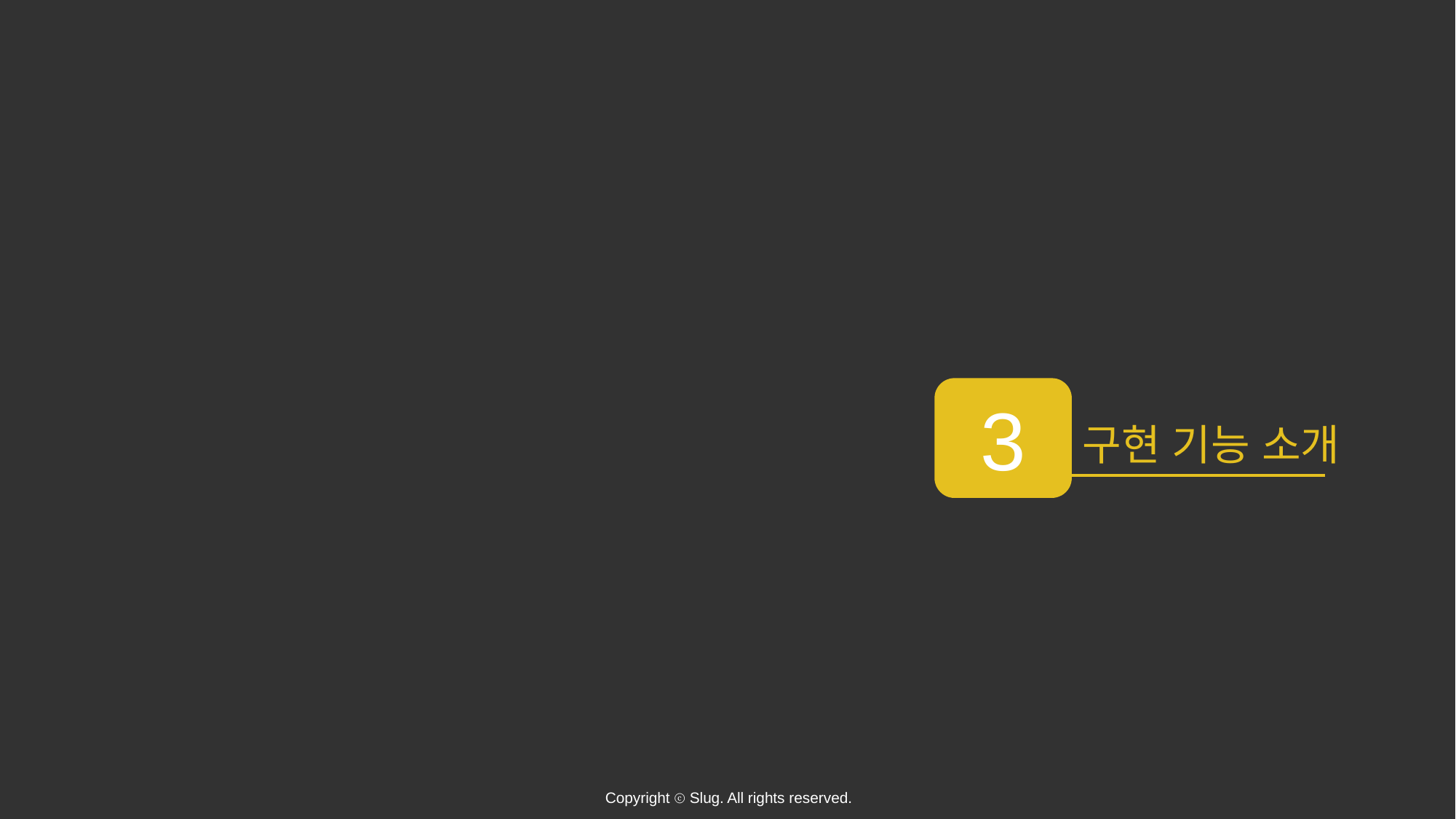

3
구현 기능 소개
Copyright ⓒ Slug. All rights reserved.